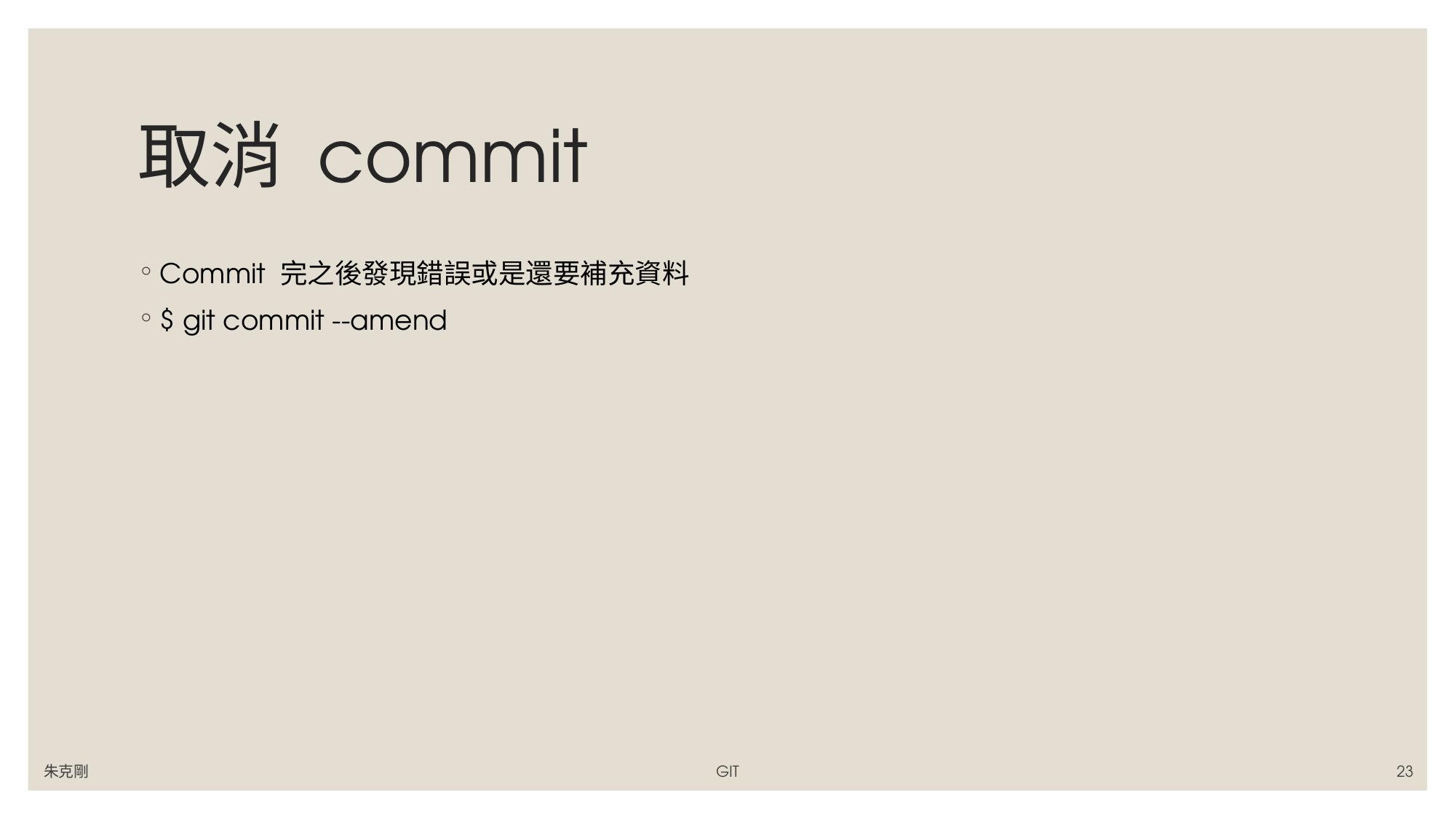

# 取消 commit
Commit 完之後發現錯誤或是還要補充資料
$ git commit --amend
朱克剛
GIT
23